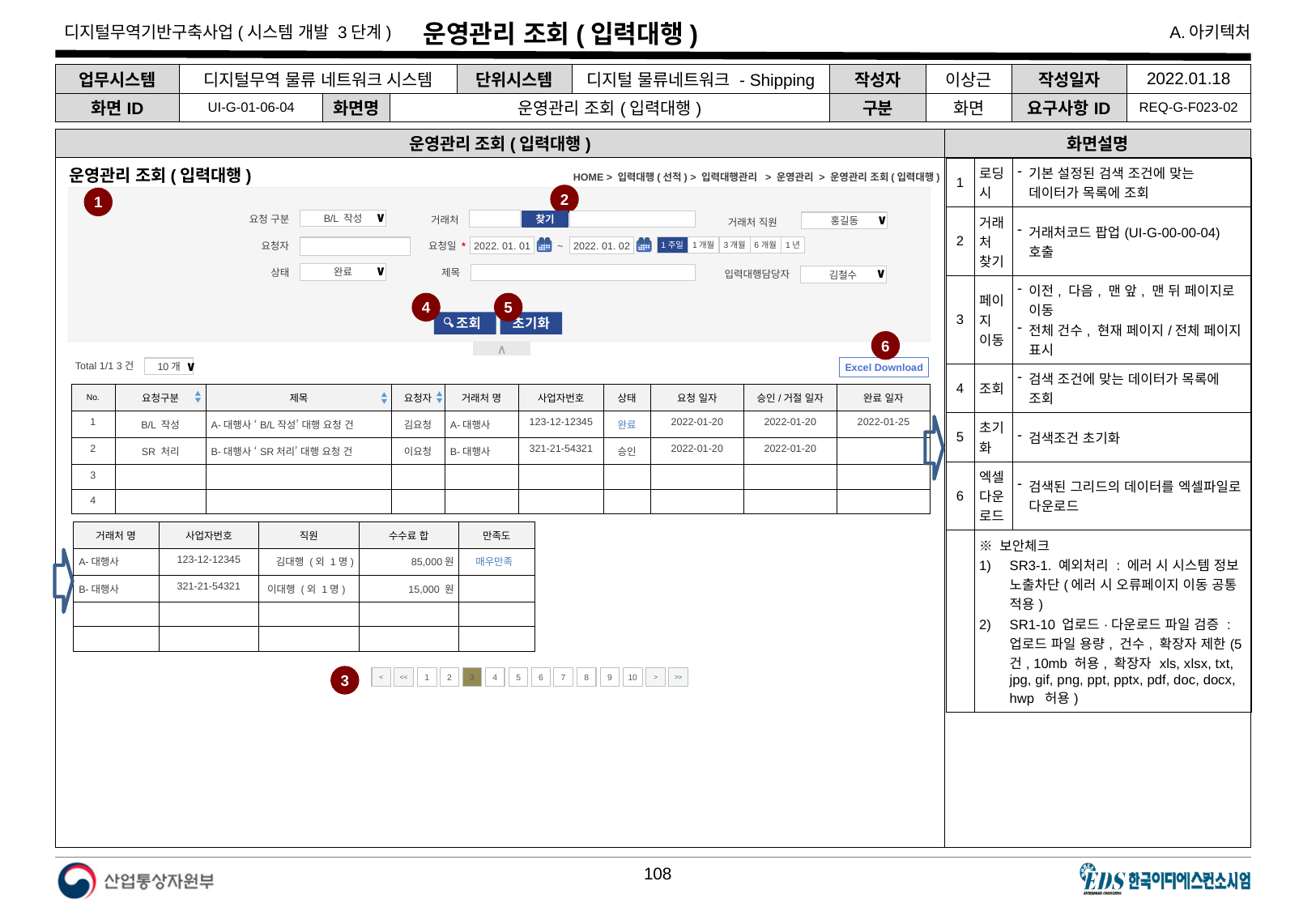

# 운영관리 조회(입력대행)
| 업무시스템 | 디지털무역 물류 네트워크 시스템 |  |  | 단위시스템 | 디지털 물류네트워크 - Shipping | 작성자 | 이상근 | 작성일자 | 2022.01.18 |
| --- | --- | --- | --- | --- | --- | --- | --- | --- | --- |
| 화면ID | UI-G-01-06-04 | 화면명 | 운영관리 조회(입력대행) |  |  | 구분 | 화면 | 요구사항ID | REQ-G-F023-02 |
운영관리 조회(입력대행)

화면설명

| 1 | 로딩 시 | 기본 설정된 검색 조건에 맞는 데이터가 목록에 조회 |
| --- | --- | --- |
| 2 | 거래처 찾기 | 거래처코드 팝업(UI-G-00-00-04) 호출 |
| 3 | 페이지 이동 | 이전, 다음, 맨 앞, 맨 뒤 페이지로 이동 전체 건수, 현재 페이지/전체 페이지 표시 |
| 4 | 조회 | 검색 조건에 맞는 데이터가 목록에 조회 |
| 5 | 초기화 | 검색조건 초기화 |
| 6 | 엑셀다운로드 | 검색된 그리드의 데이터를 엑셀파일로 다운로드 |
|  | ※ 보안체크 SR3-1. 예외처리 : 에러 시 시스템 정보 노출차단(에러 시 오류페이지 이동 공통 적용) SR1-10 업로드·다운로드 파일 검증 : 업로드 파일 용량, 건수, 확장자 제한(5건, 10mb 허용, 확장자 xls, xlsx, txt, jpg, gif, png, ppt, pptx, pdf, doc, docx, hwp 허용) |  |
HOME > 입력대행(선적) > 입력대행관리  > 운영관리 > 운영관리 조회(입력대행)
운영관리 조회(입력대행)
2
1

요청 구분
거래처
B/L 작성
∨

찾기
거래처 직원
홍길동
∨
요청일 *
요청자
1주일
1년
1개월
6개월
3개월
2022. 01. 02

2022. 01. 01

~

상태
제목
완료
∨

입력대행담당자
김철수
∨
4
5
 조회

초기화
6
∧
Total 1/1 3건
10개
∨
Excel Download
| No. | 요청구분 | 제목 | 요청자 | 거래처 명 | 사업자번호 | 상태 | 요청 일자 | 승인/거절 일자 | 완료 일자 |
| --- | --- | --- | --- | --- | --- | --- | --- | --- | --- |
| 1 | B/L 작성 | A-대행사 ‘B/L작성’ 대행 요청 건 | 김요청 | A-대행사 | 123-12-12345 | 완료 | 2022-01-20 | 2022-01-20 | 2022-01-25 |
| 2 | SR 처리 | B-대행사 ‘SR처리’ 대행 요청 건 | 이요청 | B-대행사 | 321-21-54321 | 승인 | 2022-01-20 | 2022-01-20 |  |
| 3 |  |  |  |  |  |  |  |  |  |
| 4 |  |  |  |  |  |  |  |  |  |

| 거래처 명 | 사업자번호 | 직원 | 수수료 합 | 만족도 |
| --- | --- | --- | --- | --- |
| A-대행사 | 123-12-12345 | 김대행 (외 1명) | 85,000원 | 매우만족 |
| B-대행사 | 321-21-54321 | 이대행 (외 1명) | 15,000 원 |  |
|  |  |  |  |  |
|  |  |  |  |  |

3
<
<<
1
2
3
4
5
6
7
8
9
10
>
>>